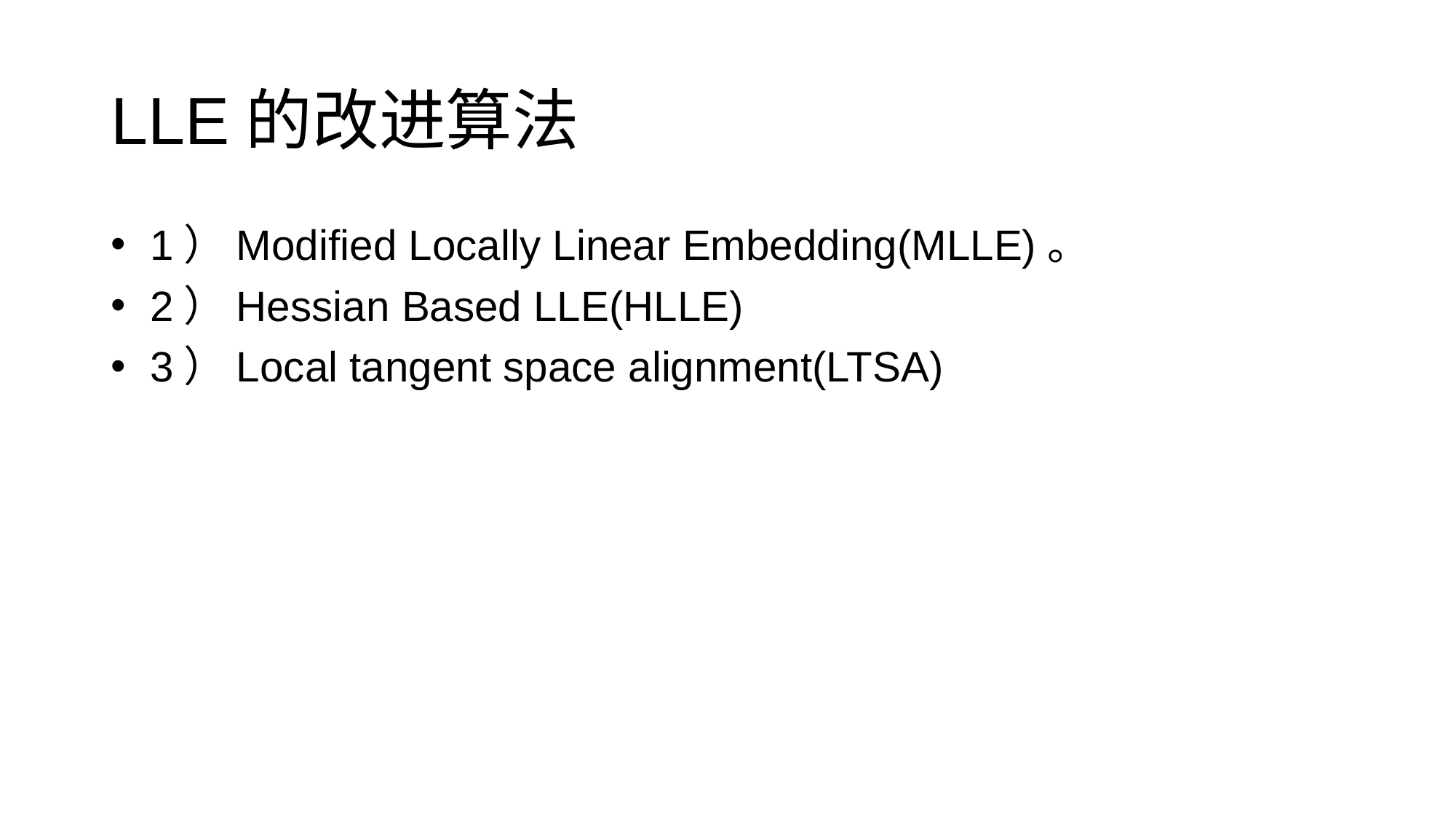

# LLE的改进算法
 1）Modified Locally Linear Embedding(MLLE)。
 2）Hessian Based LLE(HLLE)
 3）Local tangent space alignment(LTSA)